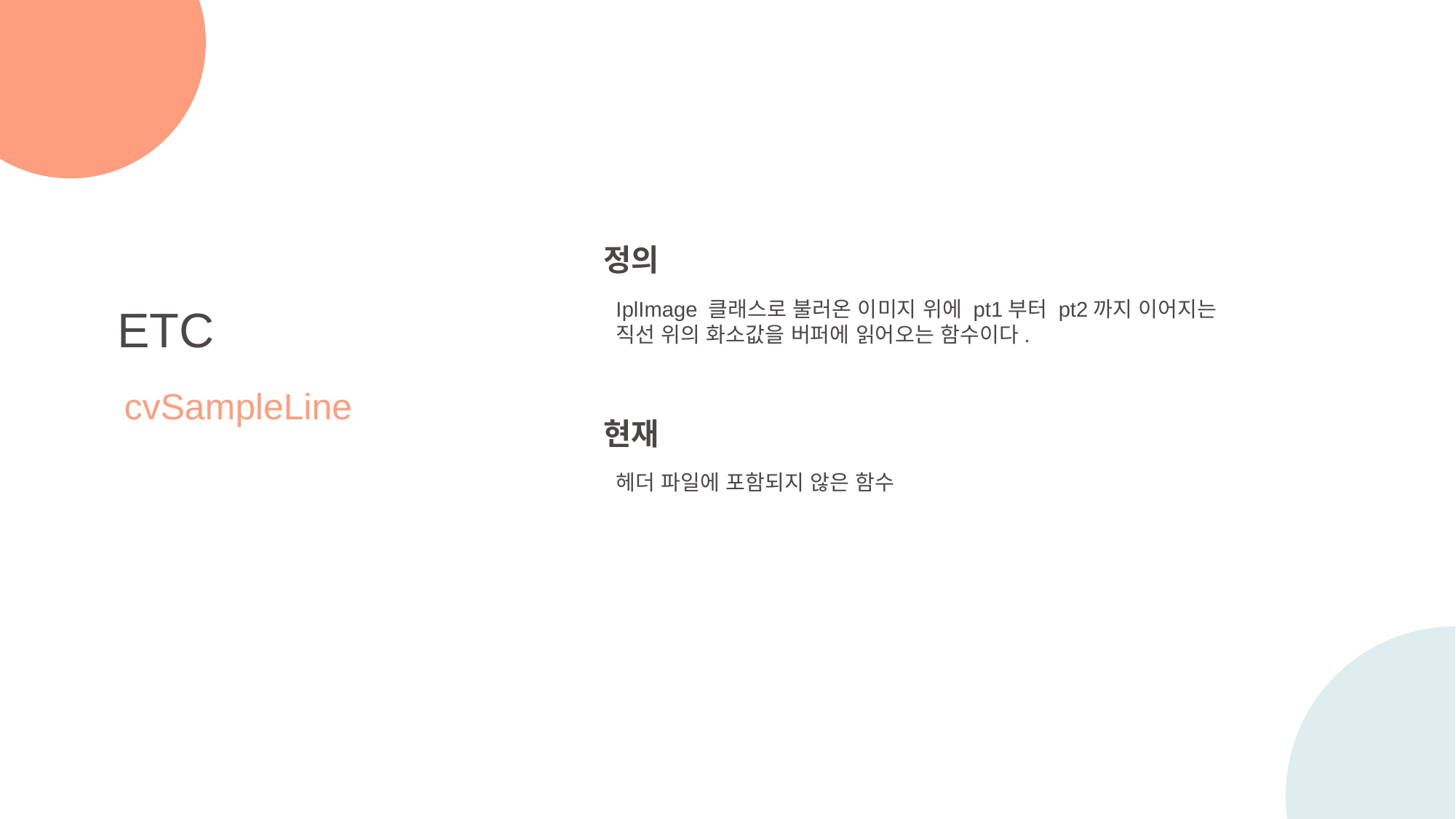

정의
IplImage 클래스로 불러온 이미지 위에 pt1부터 pt2까지 이어지는
직선 위의 화소값을 버퍼에 읽어오는 함수이다.
ETC
cvSampleLine
현재
헤더 파일에 포함되지 않은 함수